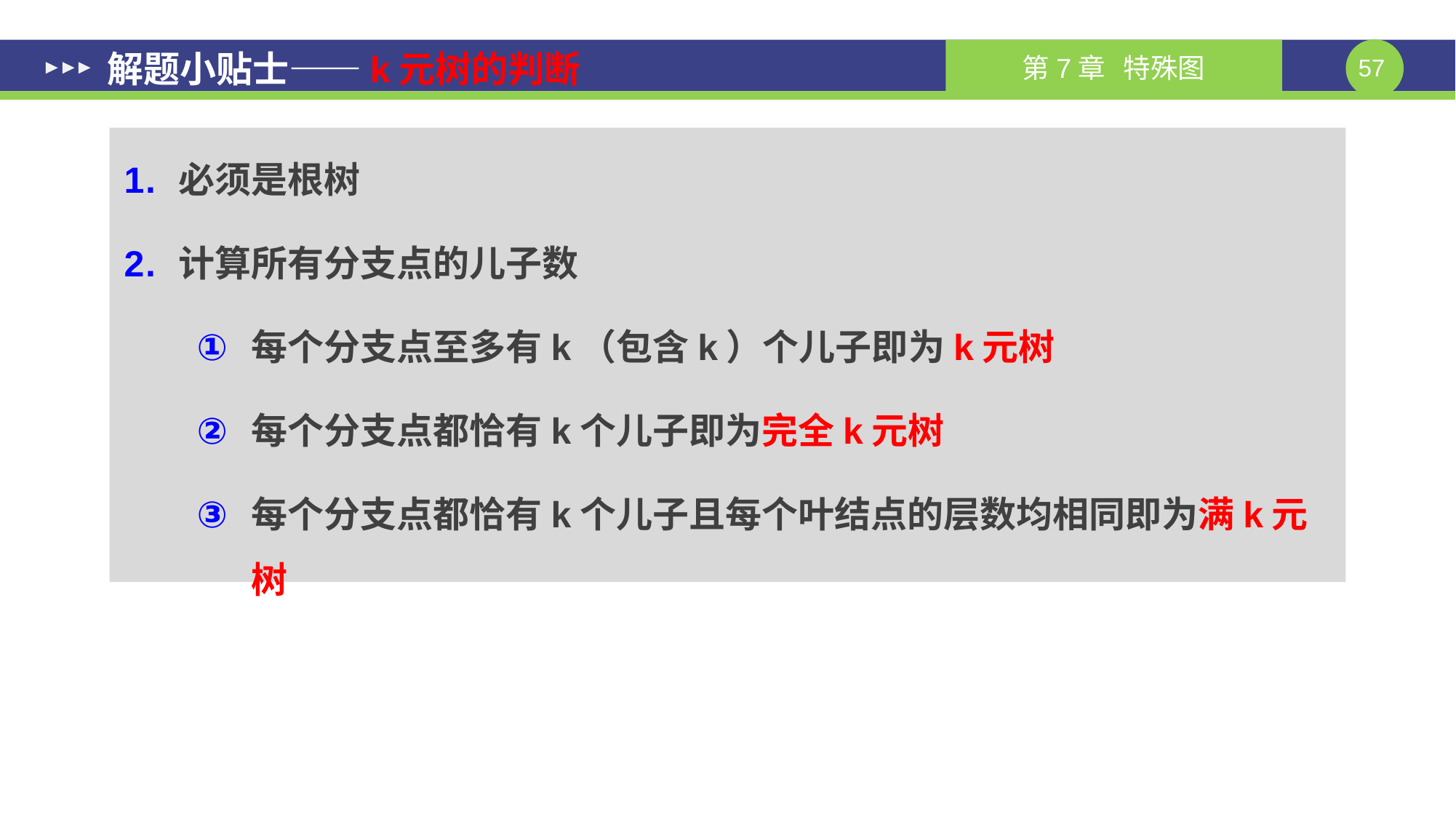

# 解题小贴士——k元树的判断
必须是根树
计算所有分支点的儿子数
每个分支点至多有k（包含k）个儿子即为k元树
每个分支点都恰有k个儿子即为完全k元树
每个分支点都恰有k个儿子且每个叶结点的层数均相同即为满k元树